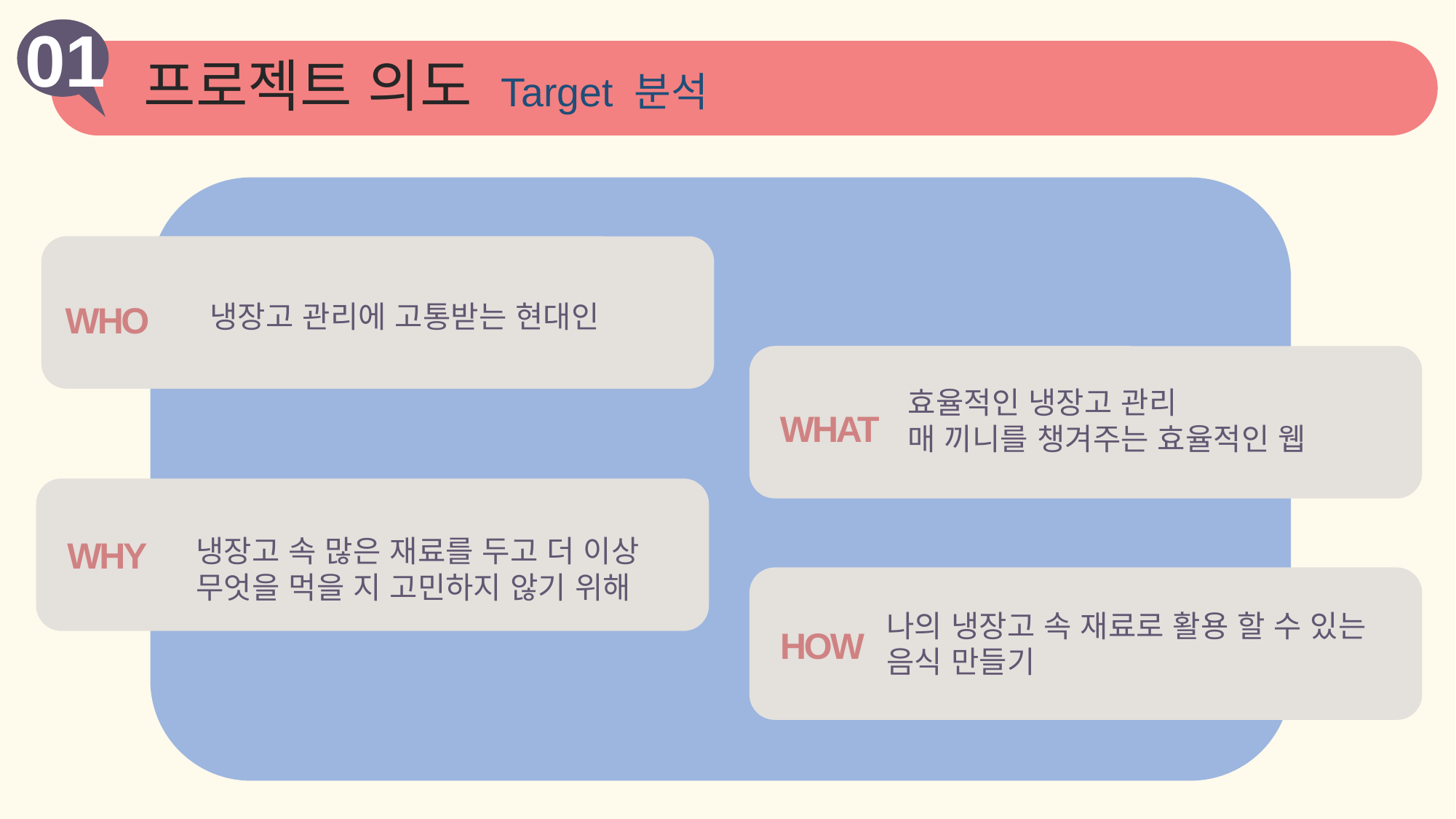

01

# 프로젝트 의도 Target 분석

WHO
냉장고 관리에 고통받는 현대인

효율적인 냉장고 관리
매 끼니를 챙겨주는 효율적인 웹

WHAT

냉장고 속 많은 재료를 두고 더 이상  무엇을 먹을 지 고민하지 않기 위해
WHY

나의 냉장고 속 재료로 활용 할 수 있는 음식 만들기
HOW